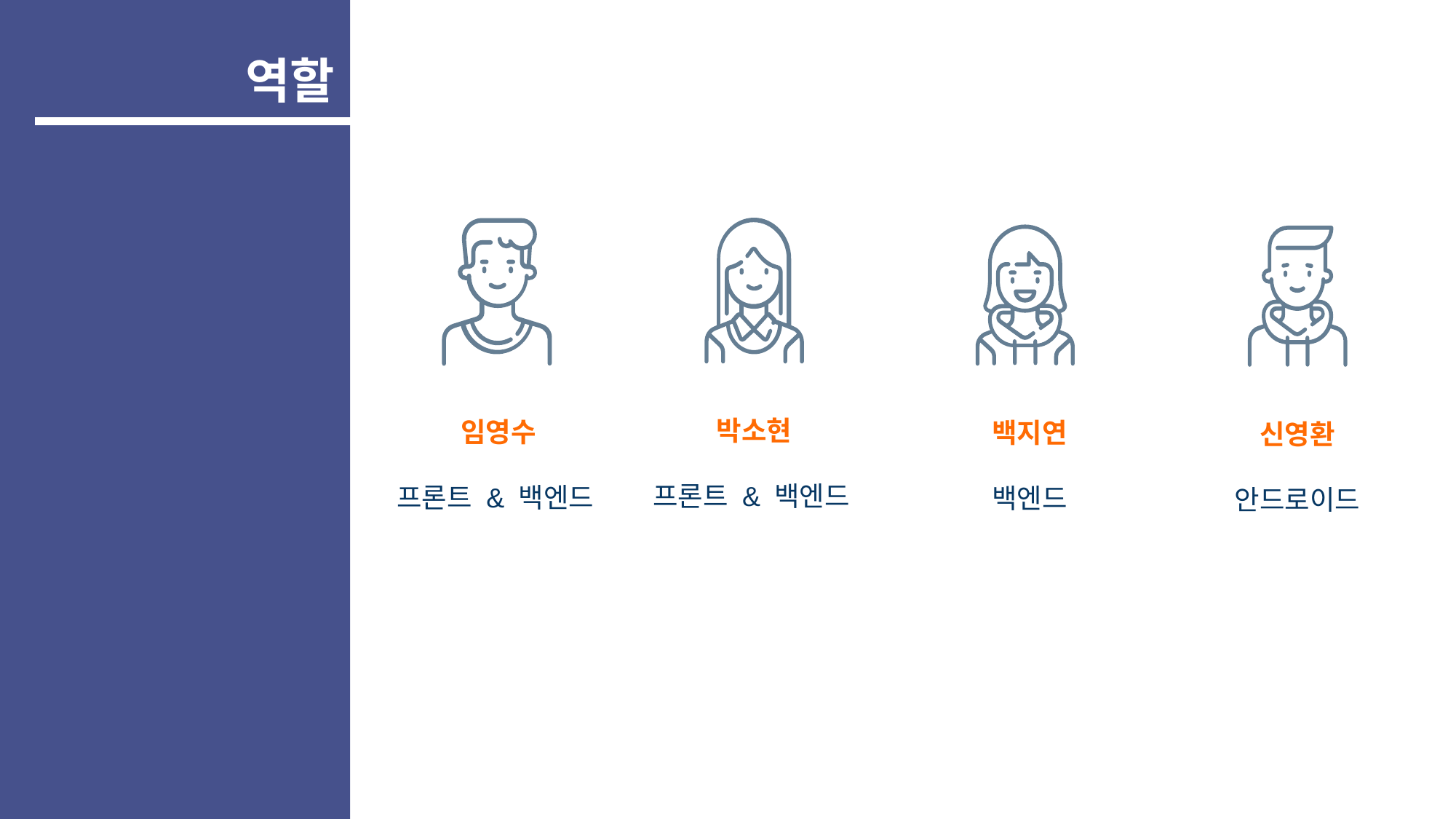

역할

박소현

프론트 & 백엔드
임영수

프론트 & 백엔드
백지연

백엔드
신영환

안드로이드